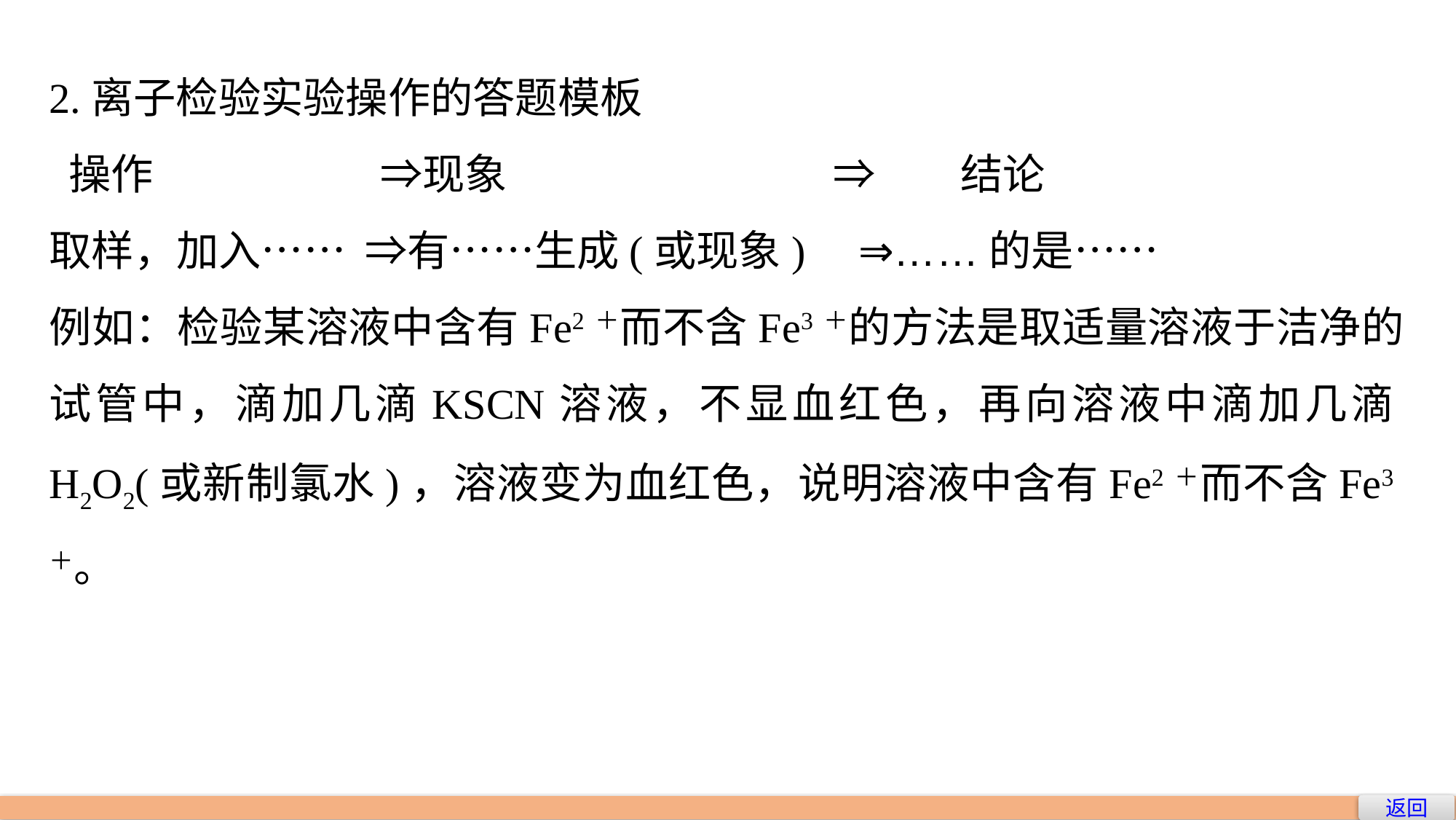

2.离子检验实验操作的答题模板
 操作　　               ⇒现象　　　　　            ⇒　　结论
取样，加入……  ⇒有……生成(或现象)     ⇒……的是……
例如：检验某溶液中含有Fe2＋而不含Fe3＋的方法是取适量溶液于洁净的试管中，滴加几滴KSCN溶液，不显血红色，再向溶液中滴加几滴H2O2(或新制氯水)，溶液变为血红色，说明溶液中含有Fe2＋而不含Fe3＋。
返回